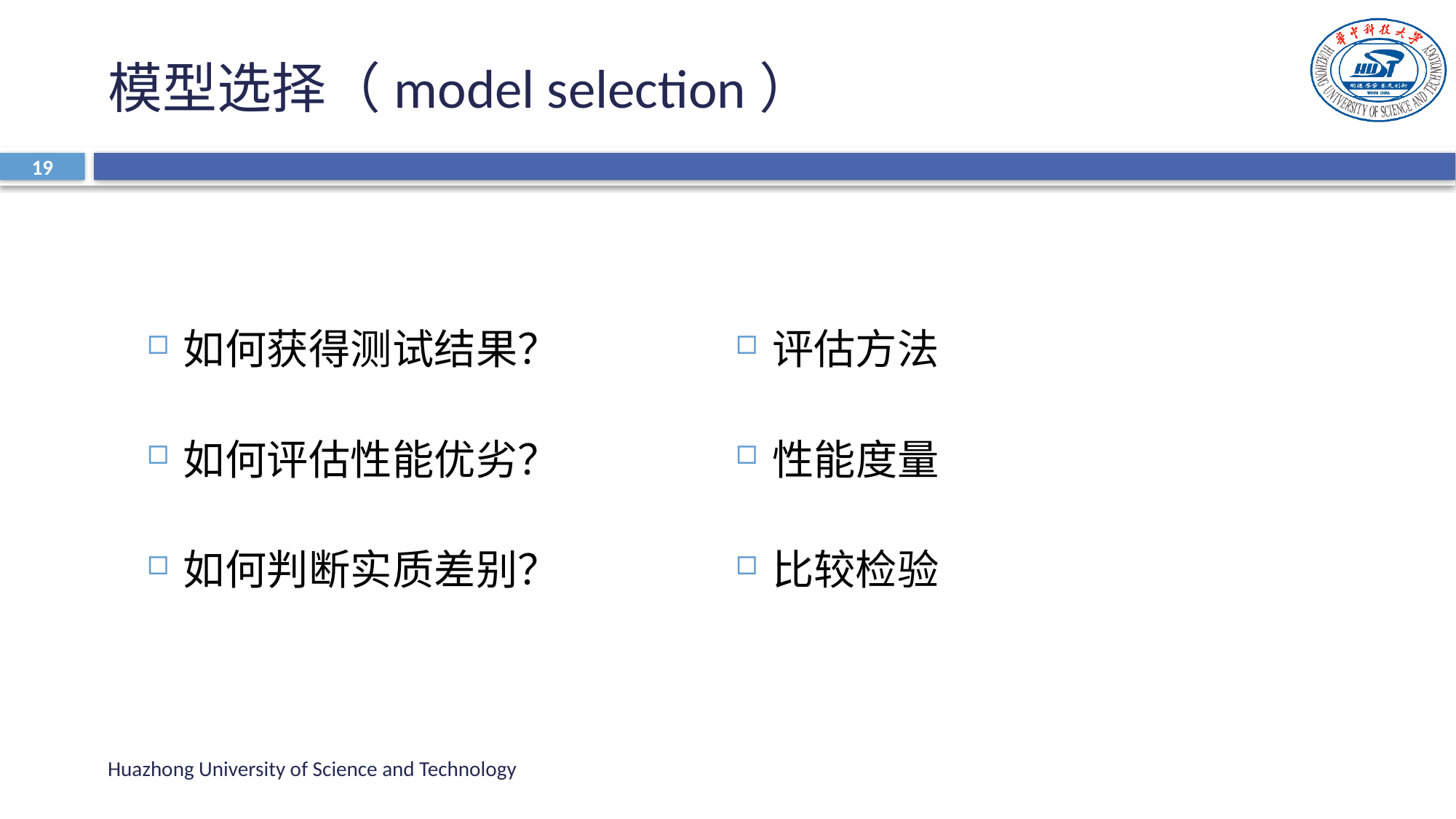

# 模型选择（model selection）
19
评估方法
性能度量
比较检验
如何获得测试结果？
如何评估性能优劣？
如何判断实质差别？
Huazhong University of Science and Technology